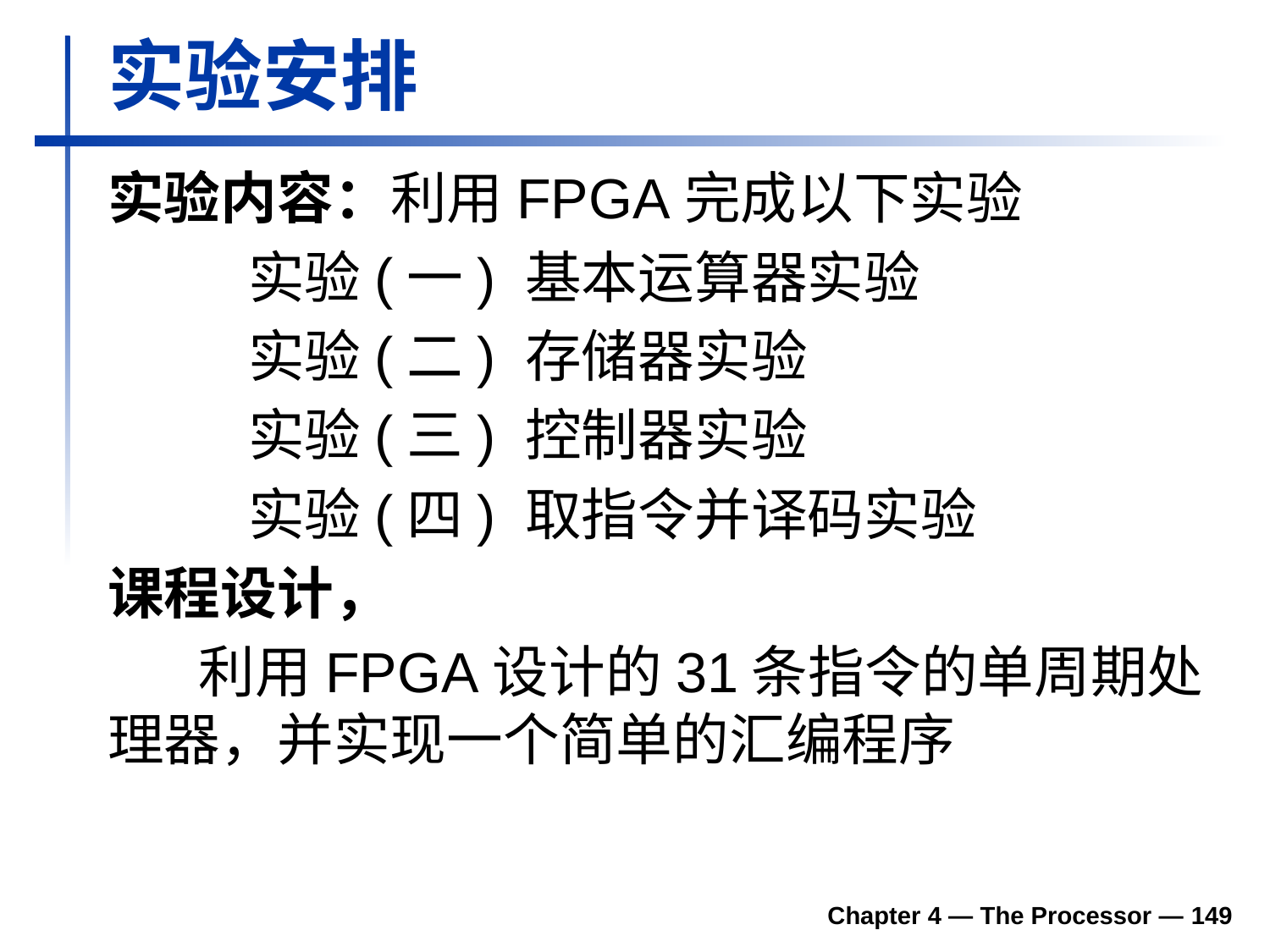

# 实验安排
实验内容：利用FPGA完成以下实验
          实验(一) 基本运算器实验
          实验(二) 存储器实验
          实验(三) 控制器实验
          实验(四) 取指令并译码实验
课程设计，
      利用FPGA设计的31条指令的单周期处理器，并实现一个简单的汇编程序
Chapter 4 — The Processor — 149